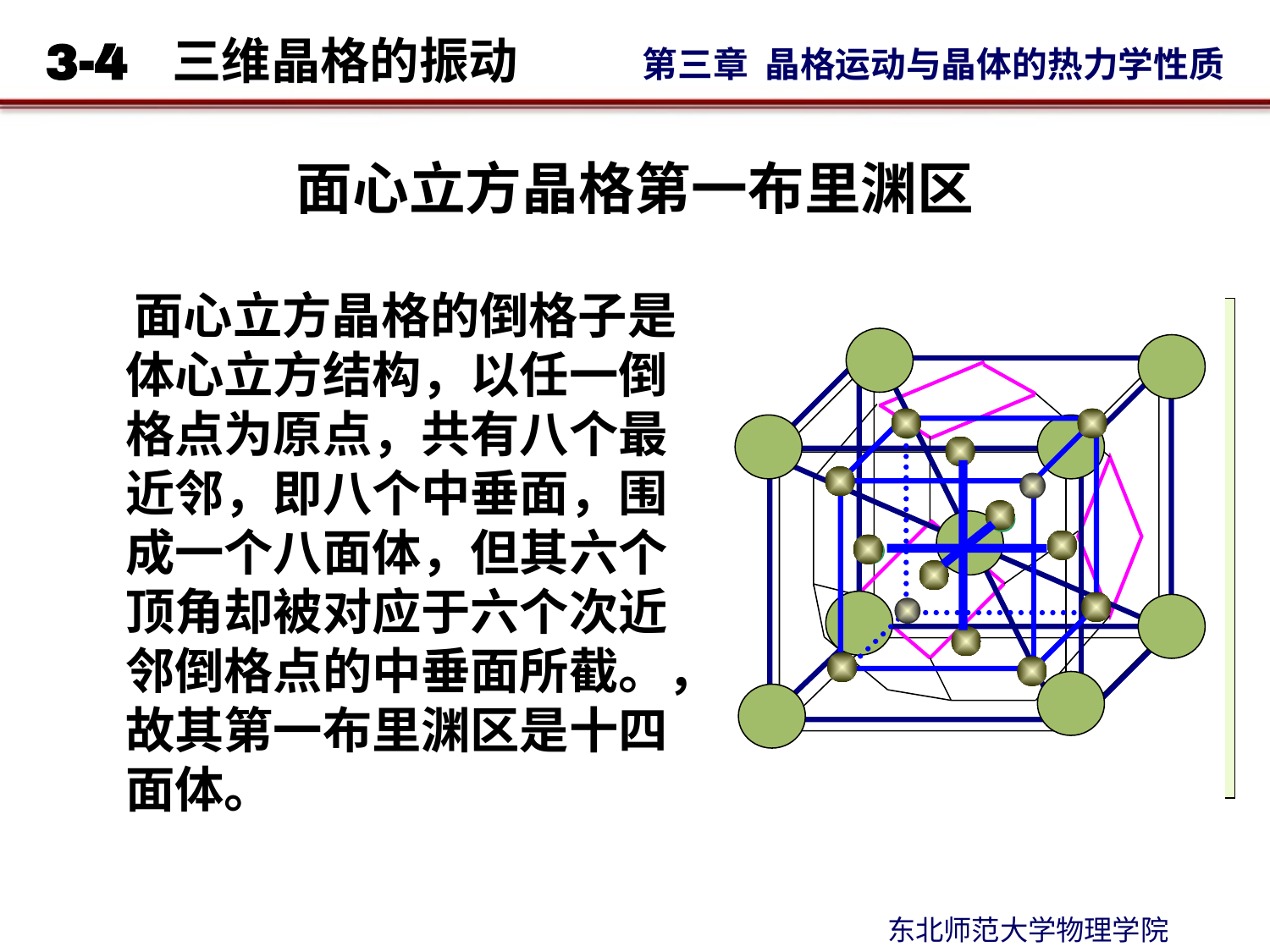

# 面心立方晶格第一布里渊区
    面心立方晶格的倒格子是体心立方结构，以任一倒格点为原点，共有八个最近邻，即八个中垂面，围成一个八面体，但其六个顶角却被对应于六个次近邻倒格点的中垂面所截。，故其第一布里渊区是十四面体。